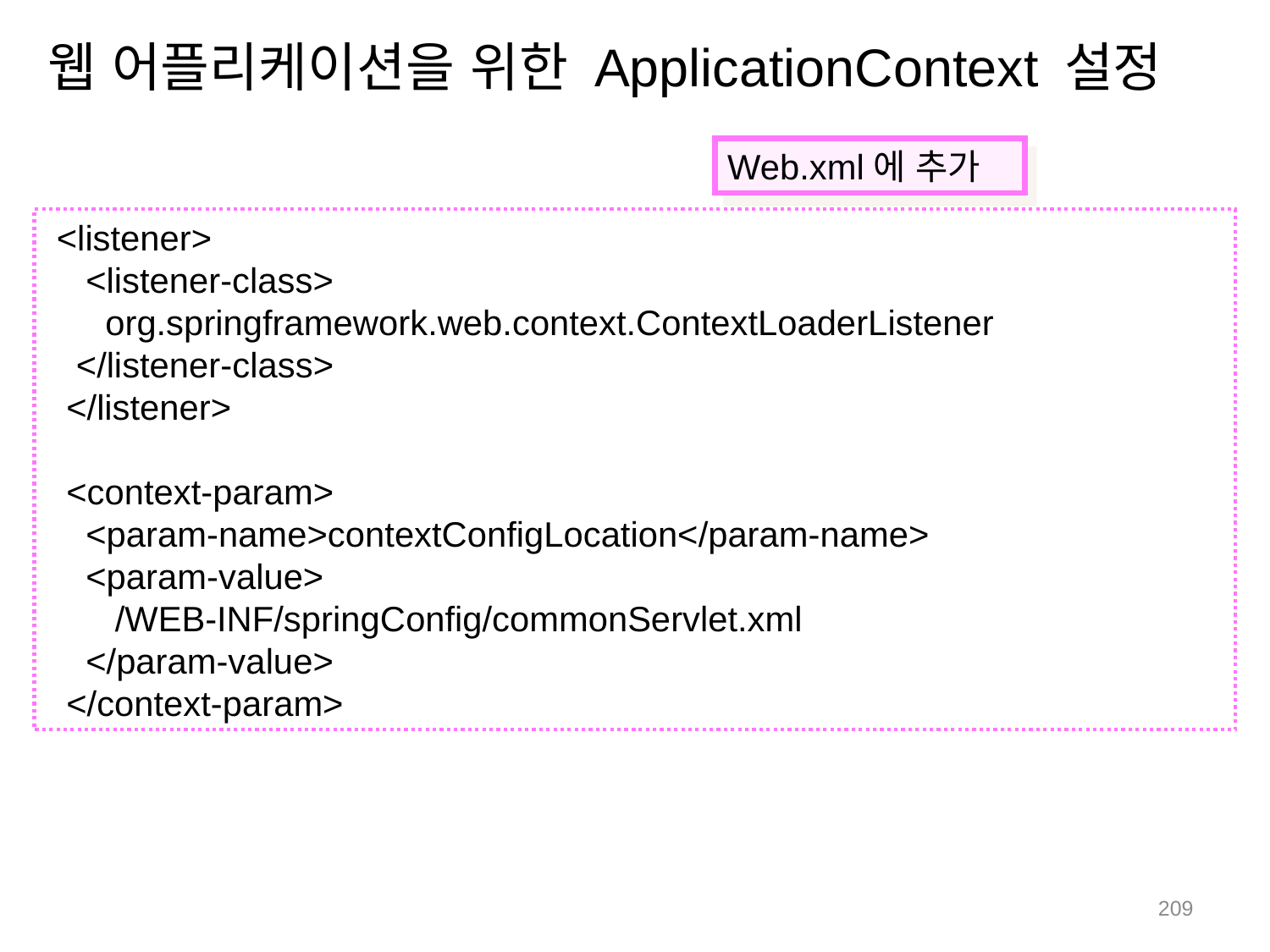

# 웹 어플리케이션을 위한 ApplicationContext 설정
Web.xml에 추가
 <listener>
    <listener-class>
      org.springframework.web.context.ContextLoaderListener
   </listener-class>
  </listener>

  <context-param>
    <param-name>contextConfigLocation</param-name>
    <param-value>
       /WEB-INF/springConfig/commonServlet.xml
    </param-value>
  </context-param>

209